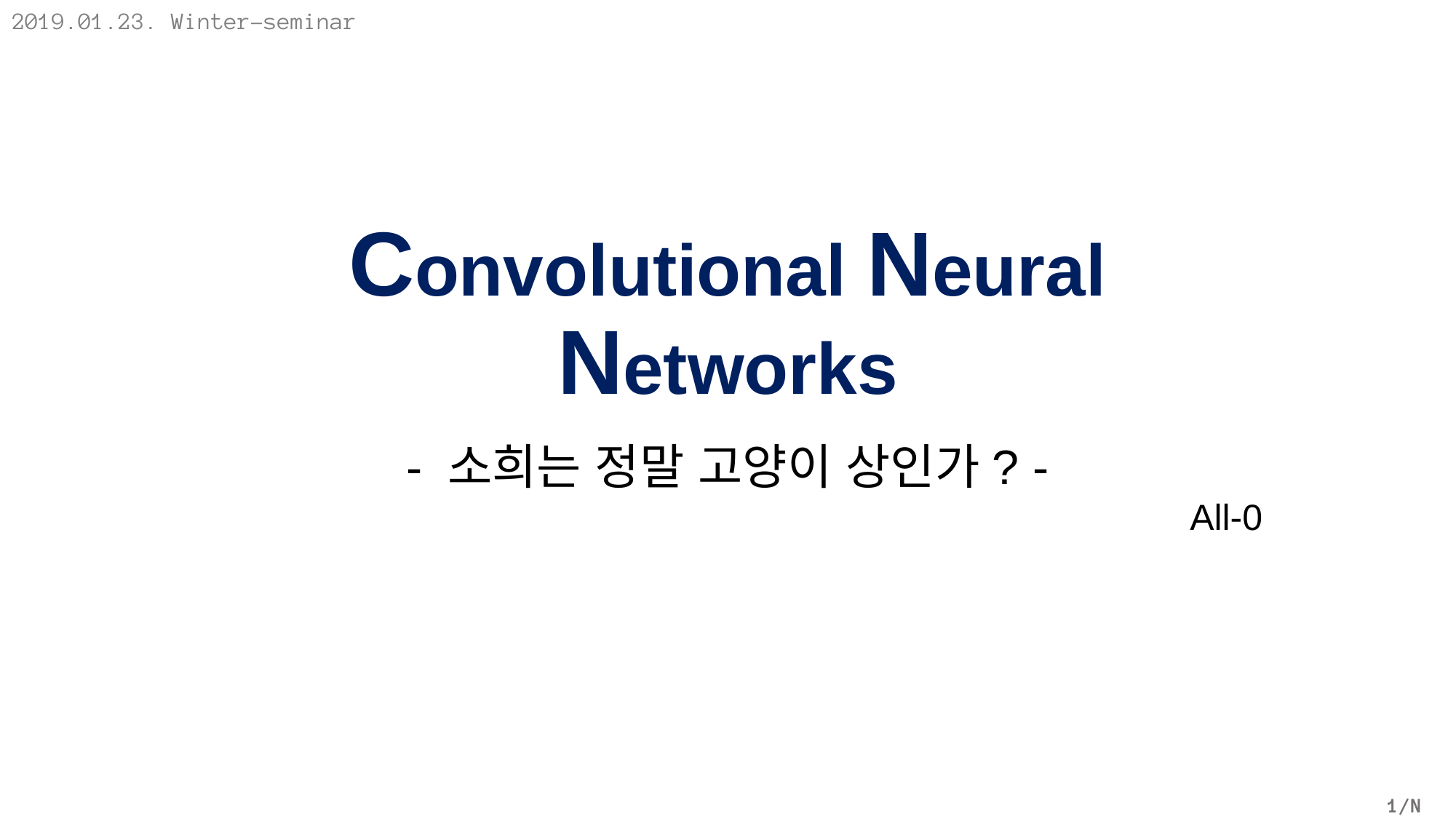

2019.01.23. Winter-seminar
# Convolutional Neural Networks
- 소희는 정말 고양이 상인가? -
All-0